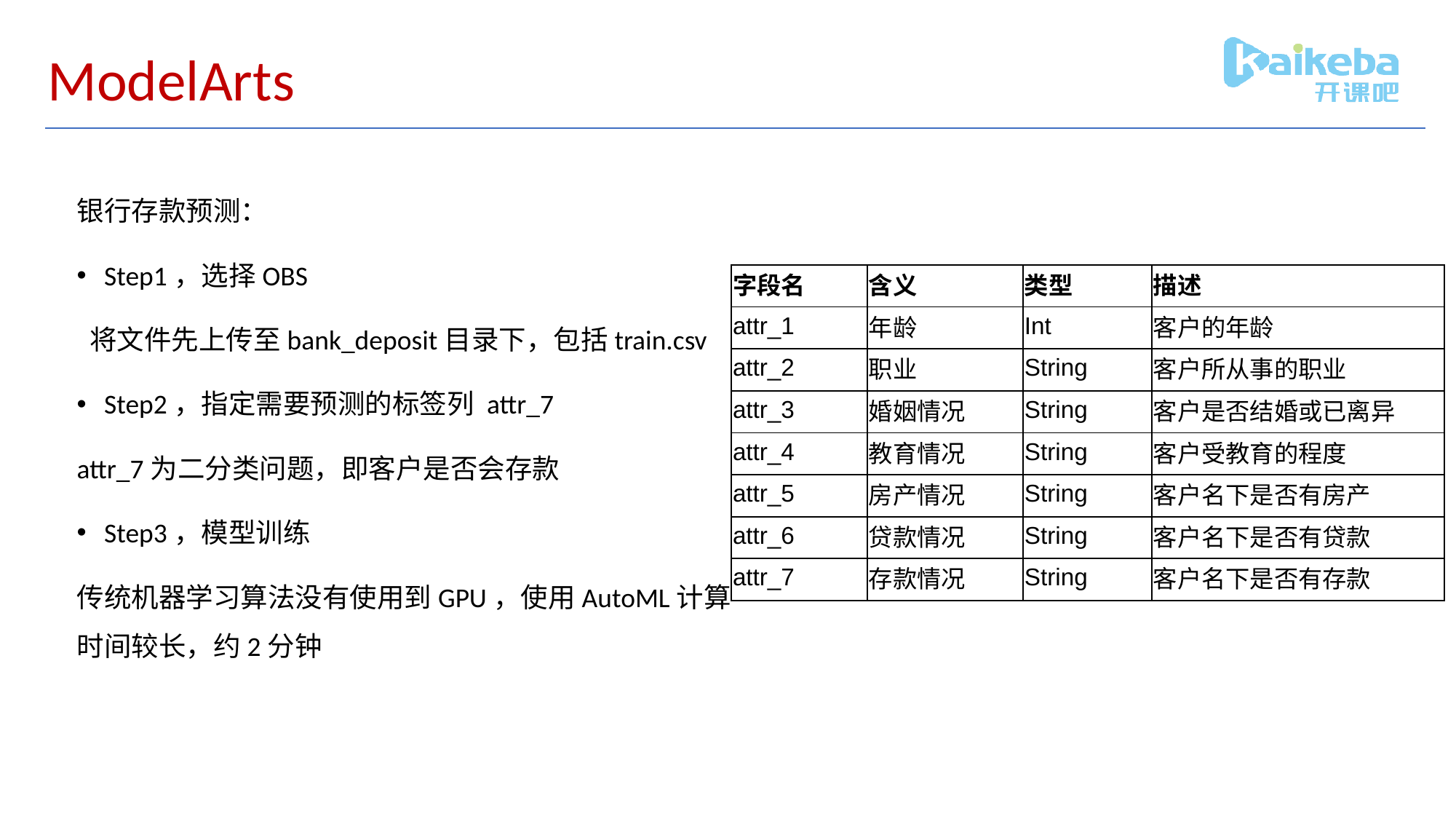

# ModelArts
银行存款预测：
Step1，选择OBS
 将文件先上传至bank_deposit目录下，包括train.csv
Step2，指定需要预测的标签列 attr_7
attr_7为二分类问题，即客户是否会存款
Step3，模型训练
传统机器学习算法没有使用到GPU，使用AutoML计算时间较长，约2分钟

| 字段名 | 含义 | 类型 | 描述 |
| --- | --- | --- | --- |
| attr\_1 | 年龄 | Int | 客户的年龄 |
| attr\_2 | 职业 | String | 客户所从事的职业 |
| attr\_3 | 婚姻情况 | String | 客户是否结婚或已离异 |
| attr\_4 | 教育情况 | String | 客户受教育的程度 |
| attr\_5 | 房产情况 | String | 客户名下是否有房产 |
| attr\_6 | 贷款情况 | String | 客户名下是否有贷款 |
| attr\_7 | 存款情况 | String | 客户名下是否有存款 |